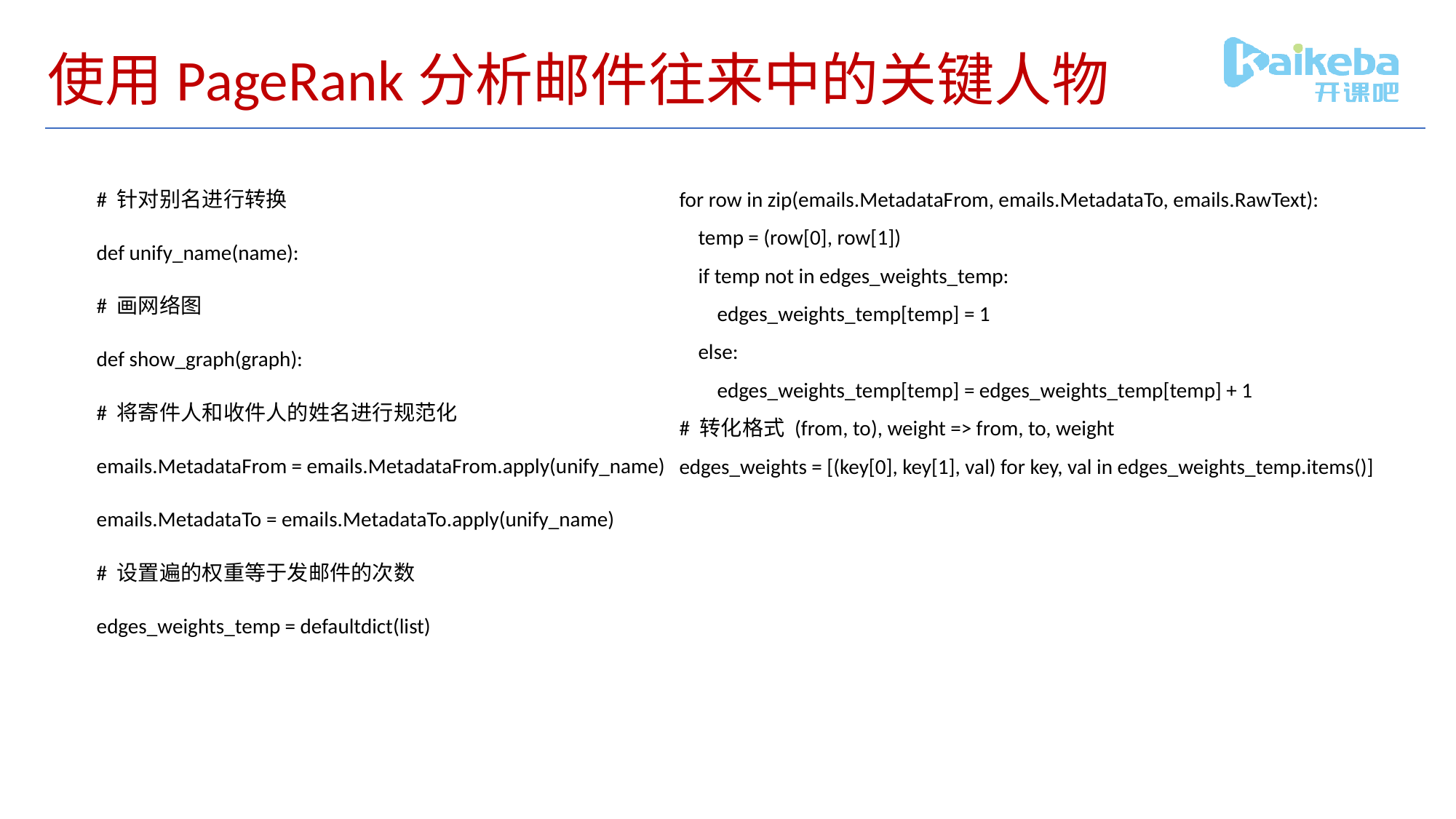

# 使用PageRank分析邮件往来中的关键人物
# 针对别名进行转换
def unify_name(name):
# 画网络图
def show_graph(graph):
# 将寄件人和收件人的姓名进行规范化
emails.MetadataFrom = emails.MetadataFrom.apply(unify_name)
emails.MetadataTo = emails.MetadataTo.apply(unify_name)
# 设置遍的权重等于发邮件的次数
edges_weights_temp = defaultdict(list)
for row in zip(emails.MetadataFrom, emails.MetadataTo, emails.RawText):
    temp = (row[0], row[1])
    if temp not in edges_weights_temp:
        edges_weights_temp[temp] = 1
    else:
        edges_weights_temp[temp] = edges_weights_temp[temp] + 1
# 转化格式 (from, to), weight => from, to, weight
edges_weights = [(key[0], key[1], val) for key, val in edges_weights_temp.items()]